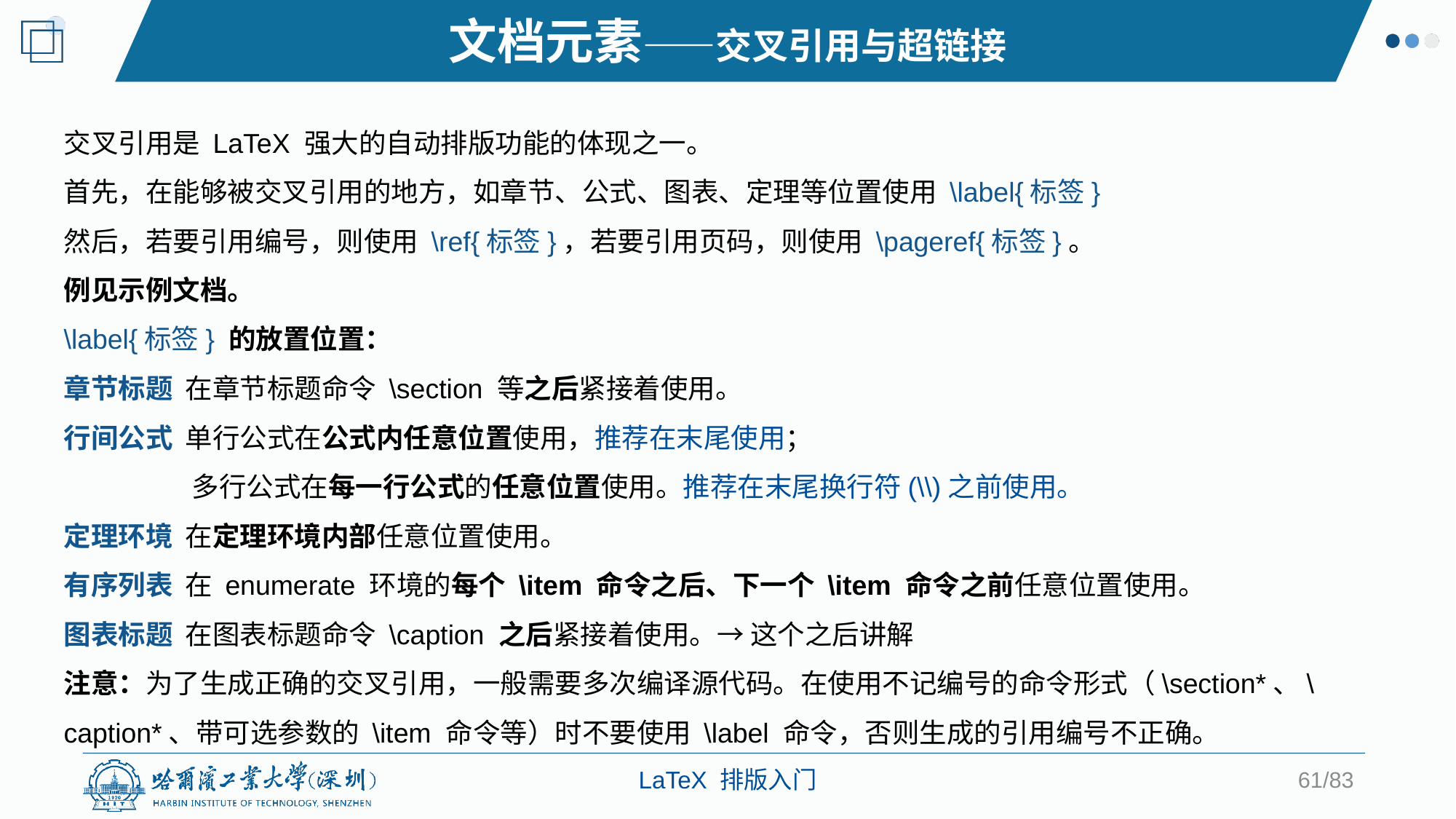

文档元素——交叉引用与超链接
交叉引用是 LaTeX 强大的自动排版功能的体现之一。
首先，在能够被交叉引用的地方，如章节、公式、图表、定理等位置使用 \label{标签}
然后，若要引用编号，则使用 \ref{标签}，若要引用页码，则使用 \pageref{标签}。
例见示例文档。
\label{标签} 的放置位置：
章节标题  在章节标题命令 \section 等之后紧接着使用。
行间公式  单行公式在公式内任意位置使用，推荐在末尾使用；
	  多行公式在每一行公式的任意位置使用。推荐在末尾换行符(\\)之前使用。
定理环境  在定理环境内部任意位置使用。
有序列表  在 enumerate 环境的每个 \item 命令之后、下一个 \item 命令之前任意位置使用。
图表标题  在图表标题命令 \caption 之后紧接着使用。→ 这个之后讲解
注意：为了生成正确的交叉引用，一般需要多次编译源代码。在使用不记编号的命令形式（\section*、\caption*、带可选参数的 \item 命令等）时不要使用 \label 命令，否则生成的引用编号不正确。
61/83